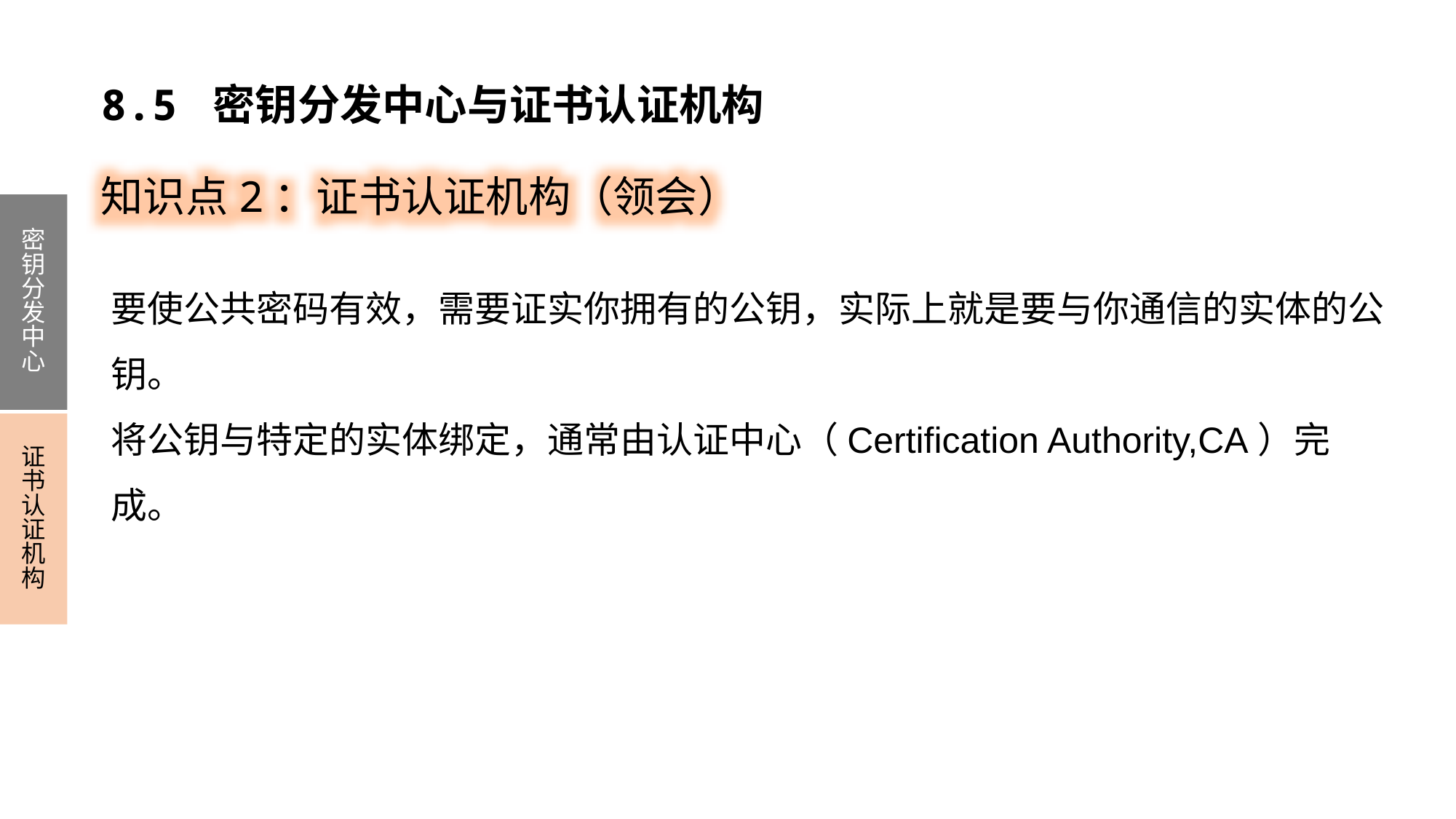

8.5 密钥分发中心与证书认证机构
知识点2：证书认证机构（领会）
密钥分发中心
证书认证机构
要使公共密码有效，需要证实你拥有的公钥，实际上就是要与你通信的实体的公钥。
将公钥与特定的实体绑定，通常由认证中心（Certification Authority,CA）完成。